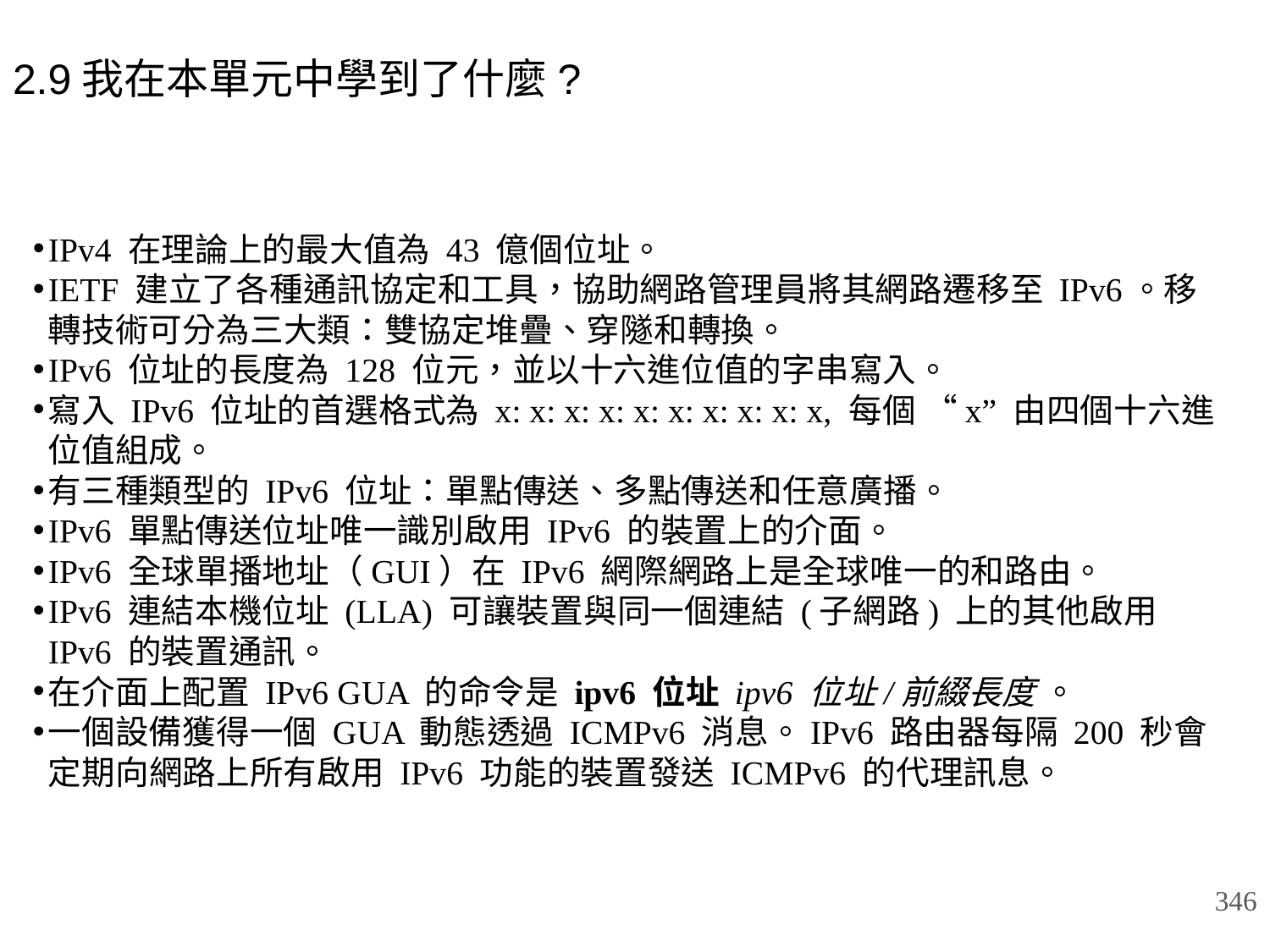

# 2.9我在本單元中學到了什麼?
IPv4 在理論上的最大值為 43 億個位址。
IETF 建立了各種通訊協定和工具，協助網路管理員將其網路遷移至 IPv6。移轉技術可分為三大類：雙協定堆疊、穿隧和轉換。
IPv6 位址的長度為 128 位元，並以十六進位值的字串寫入。
寫入 IPv6 位址的首選格式為 x: x: x: x: x: x: x: x: x: x, 每個 “x” 由四個十六進位值組成。
有三種類型的 IPv6 位址：單點傳送、多點傳送和任意廣播。
IPv6 單點傳送位址唯一識別啟用 IPv6 的裝置上的介面。
IPv6 全球單播地址（GUI）在 IPv6 網際網路上是全球唯一的和路由。
IPv6 連結本機位址 (LLA) 可讓裝置與同一個連結 (子網路) 上的其他啟用 IPv6 的裝置通訊。
在介面上配置 IPv6 GUA 的命令是 ipv6 位址 ipv6 位址/前綴長度 。
一個設備獲得一個 GUA 動態透過 ICMPv6 消息。IPv6 路由器每隔 200 秒會定期向網路上所有啟用 IPv6 功能的裝置發送 ICMPv6 的代理訊息。

346